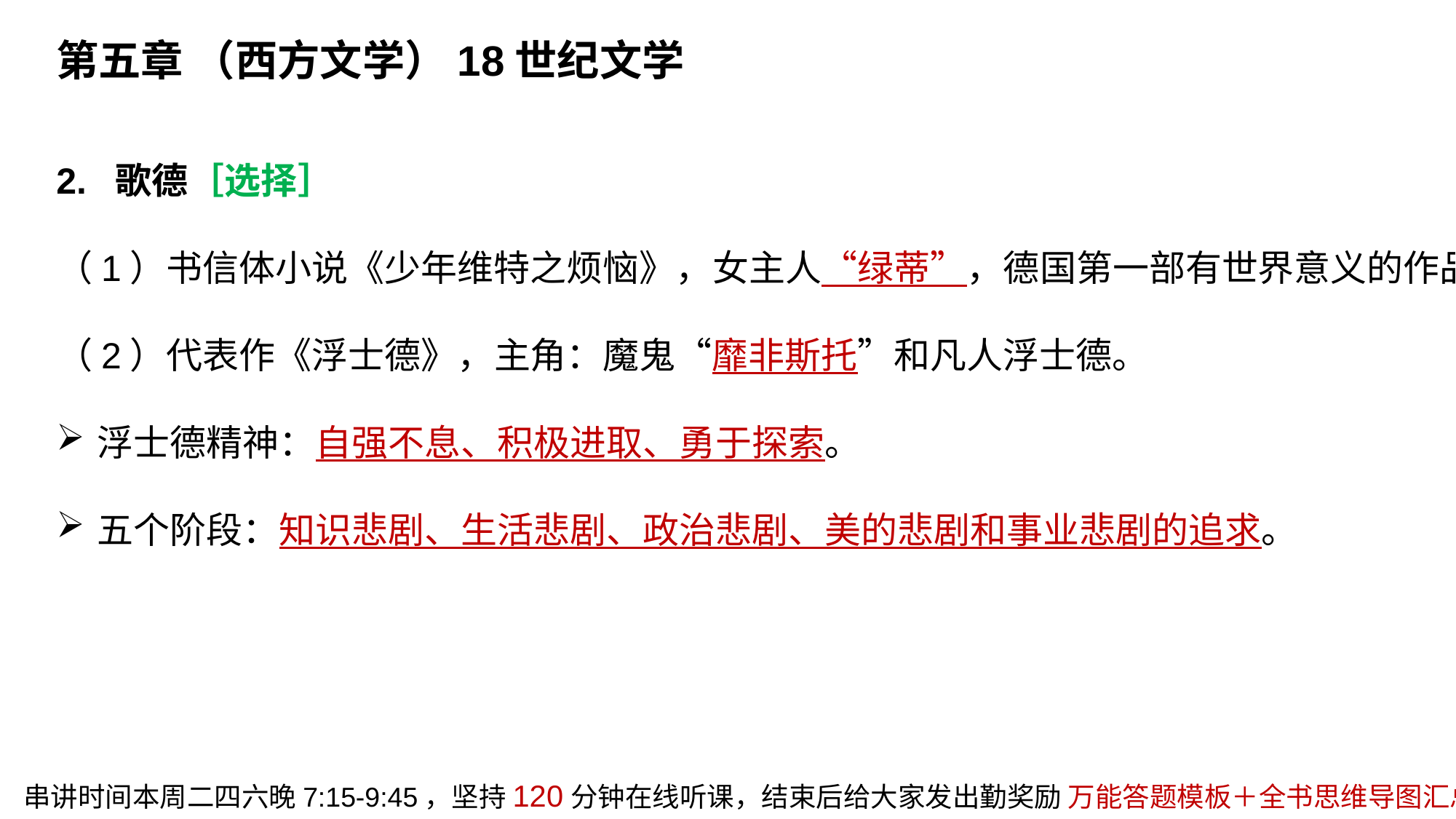

第五章 （西方文学）18世纪文学
2.  歌德［选择］
（1）书信体小说《少年维特之烦恼》，女主人“绿蒂”，德国第一部有世界意义的作品。
（2）代表作《浮士德》，主角：魔鬼“靡非斯托”和凡人浮士德。
浮士德精神：自强不息、积极进取、勇于探索。
五个阶段：知识悲剧、生活悲剧、政治悲剧、美的悲剧和事业悲剧的追求。